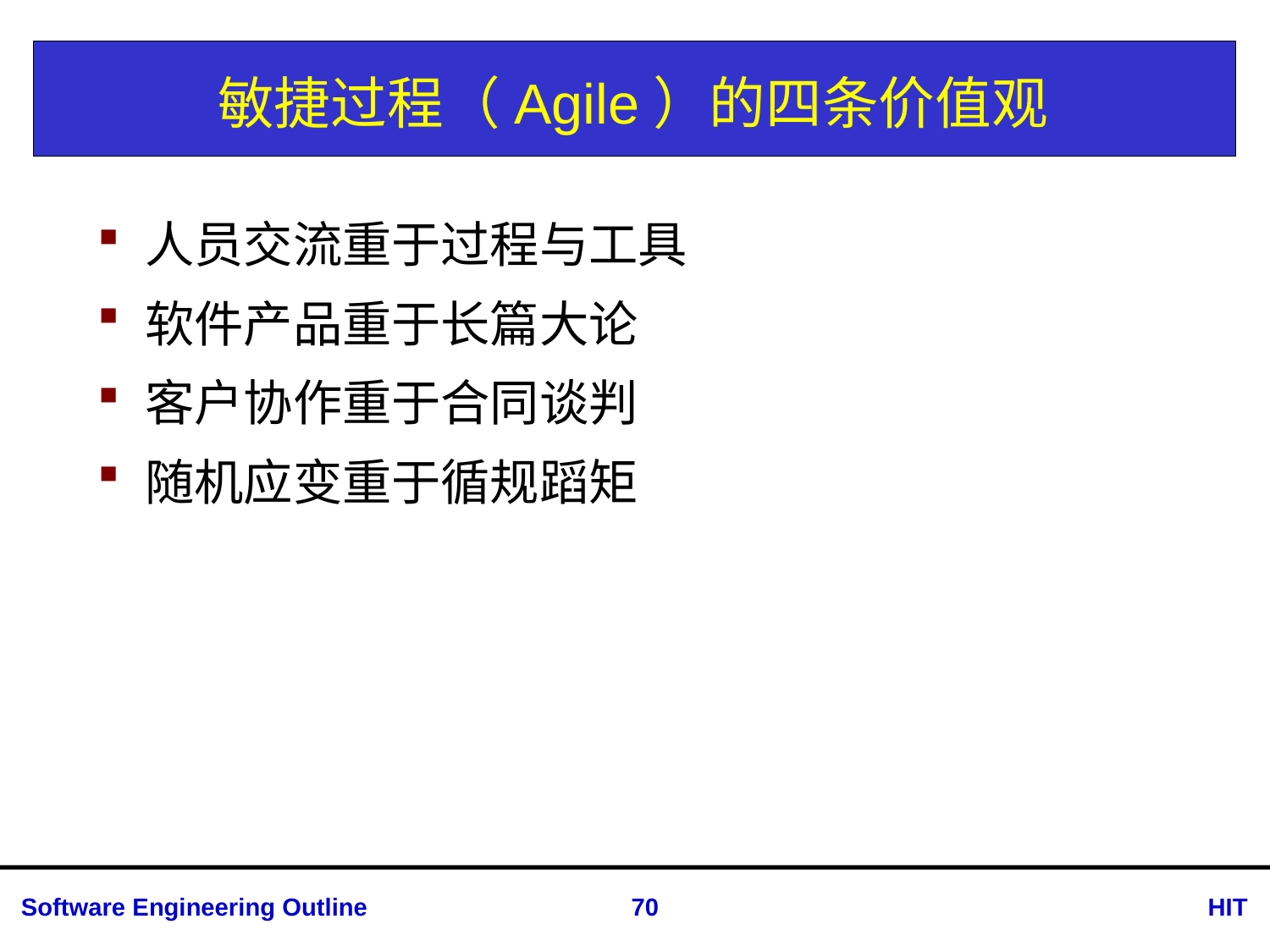

# 敏捷过程（Agile）的四条价值观
人员交流重于过程与工具
软件产品重于长篇大论
客户协作重于合同谈判
随机应变重于循规蹈矩